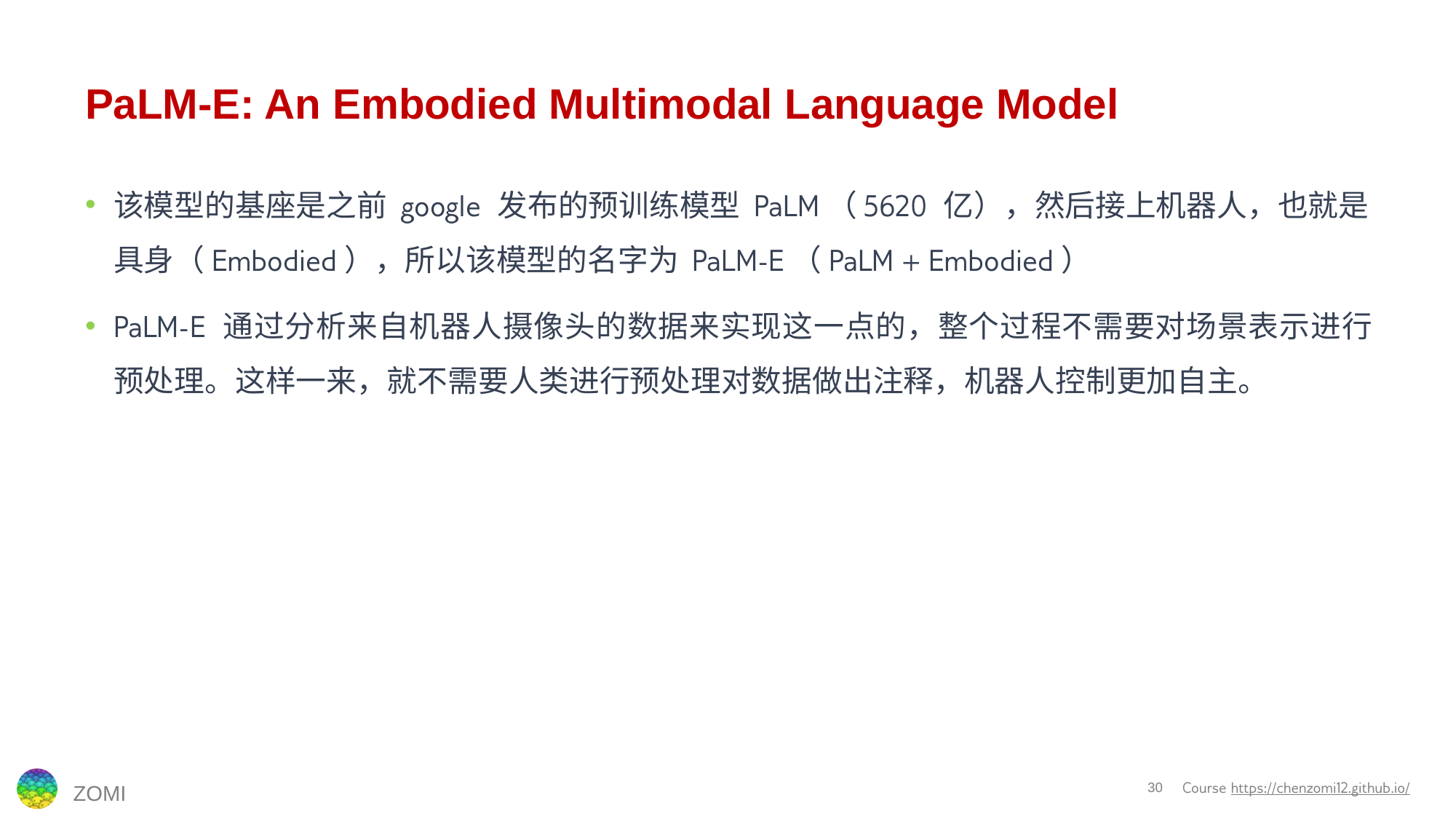

# PaLM-E: An Embodied Multimodal Language Model
该模型的基座是之前 google 发布的预训练模型 PaLM（5620 亿），然后接上机器人，也就是具身（Embodied），所以该模型的名字为 PaLM-E（PaLM + Embodied）
PaLM-E 通过分析来自机器人摄像头的数据来实现这一点的，整个过程不需要对场景表示进行预处理。这样一来，就不需要人类进行预处理对数据做出注释，机器人控制更加自主。